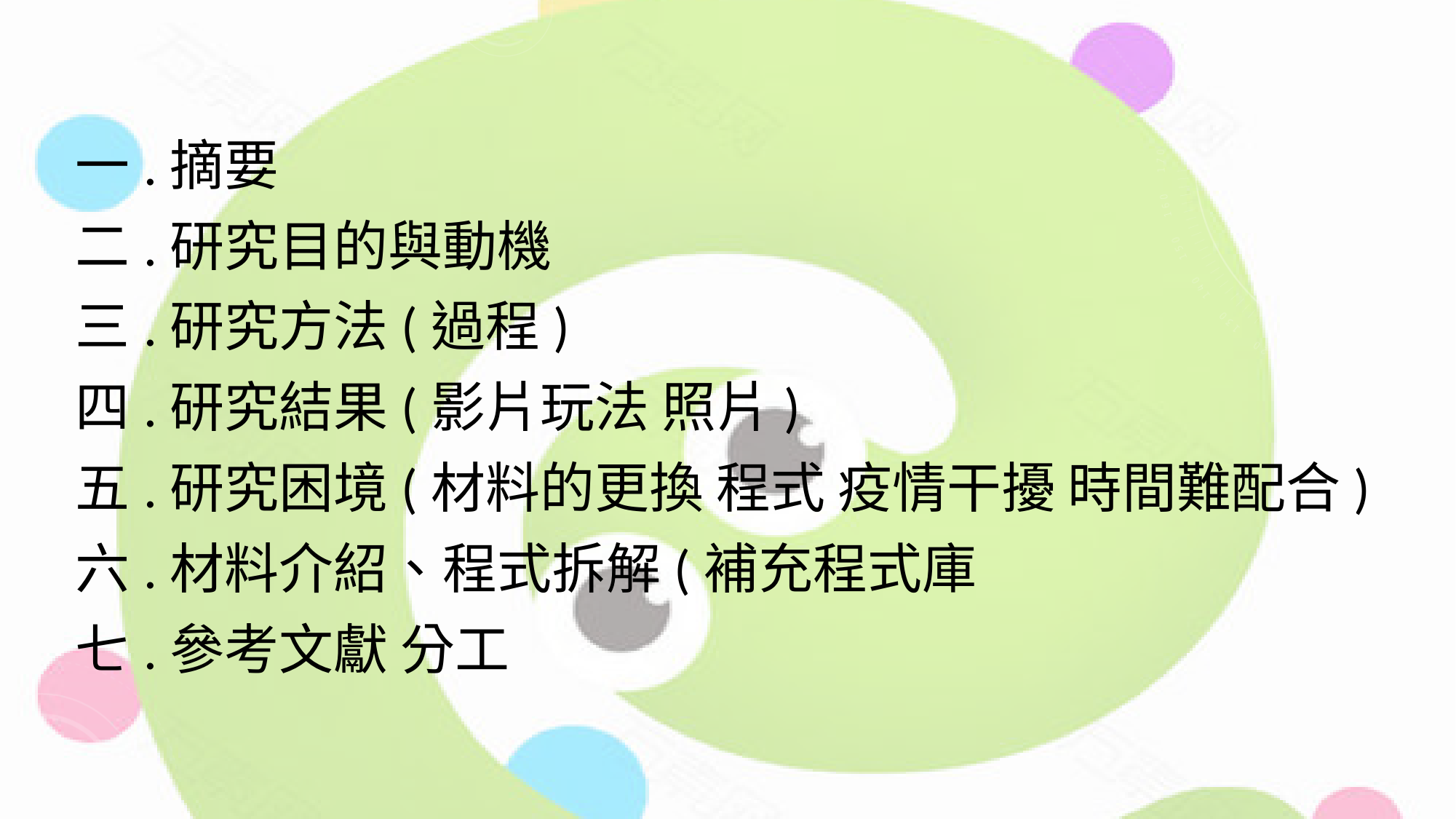

一.摘要
二.研究目的與動機
三.研究方法(過程)
四.研究結果(影片玩法 照片)
五.研究困境(材料的更換 程式 疫情干擾 時間難配合)
六.材料介紹、程式拆解(補充程式庫
七.參考文獻 分工